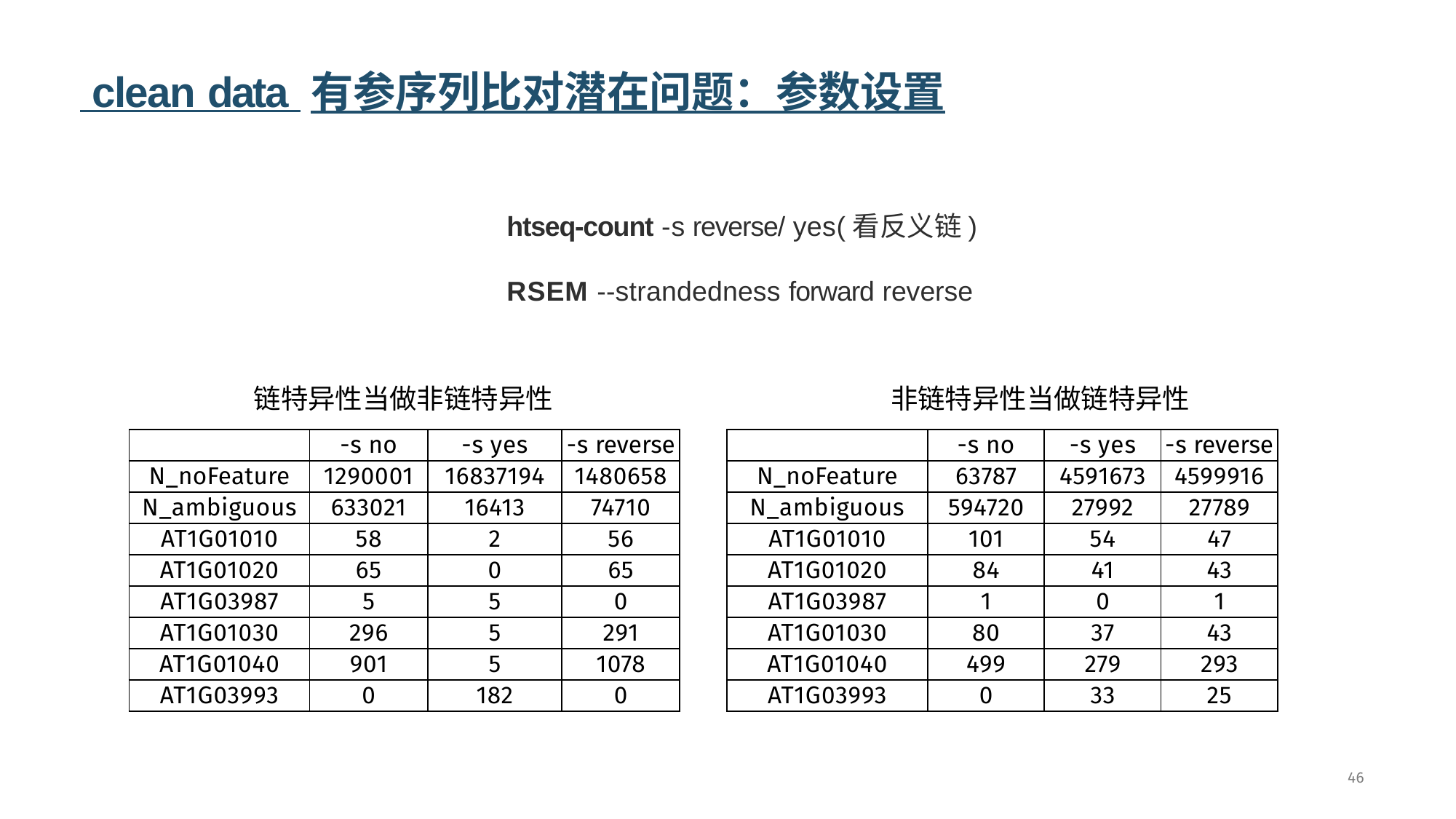

# clean data 有参序列比对潜在问题：参数设置
htseq-count -s reverse/ yes(看反义链)
RSEM --strandedness forward reverse
链特异性当做非链特异性
非链特异性当做链特异性
|  | -s no | -s yes | -s reverse |
| --- | --- | --- | --- |
| N\_noFeature | 1290001 | 16837194 | 1480658 |
| N\_ambiguous | 633021 | 16413 | 74710 |
| AT1G01010 | 58 | 2 | 56 |
| AT1G01020 | 65 | 0 | 65 |
| AT1G03987 | 5 | 5 | 0 |
| AT1G01030 | 296 | 5 | 291 |
| AT1G01040 | 901 | 5 | 1078 |
| AT1G03993 | 0 | 182 | 0 |
|  | -s no | -s yes | -s reverse |
| --- | --- | --- | --- |
| N\_noFeature | 63787 | 4591673 | 4599916 |
| N\_ambiguous | 594720 | 27992 | 27789 |
| AT1G01010 | 101 | 54 | 47 |
| AT1G01020 | 84 | 41 | 43 |
| AT1G03987 | 1 | 0 | 1 |
| AT1G01030 | 80 | 37 | 43 |
| AT1G01040 | 499 | 279 | 293 |
| AT1G03993 | 0 | 33 | 25 |
46